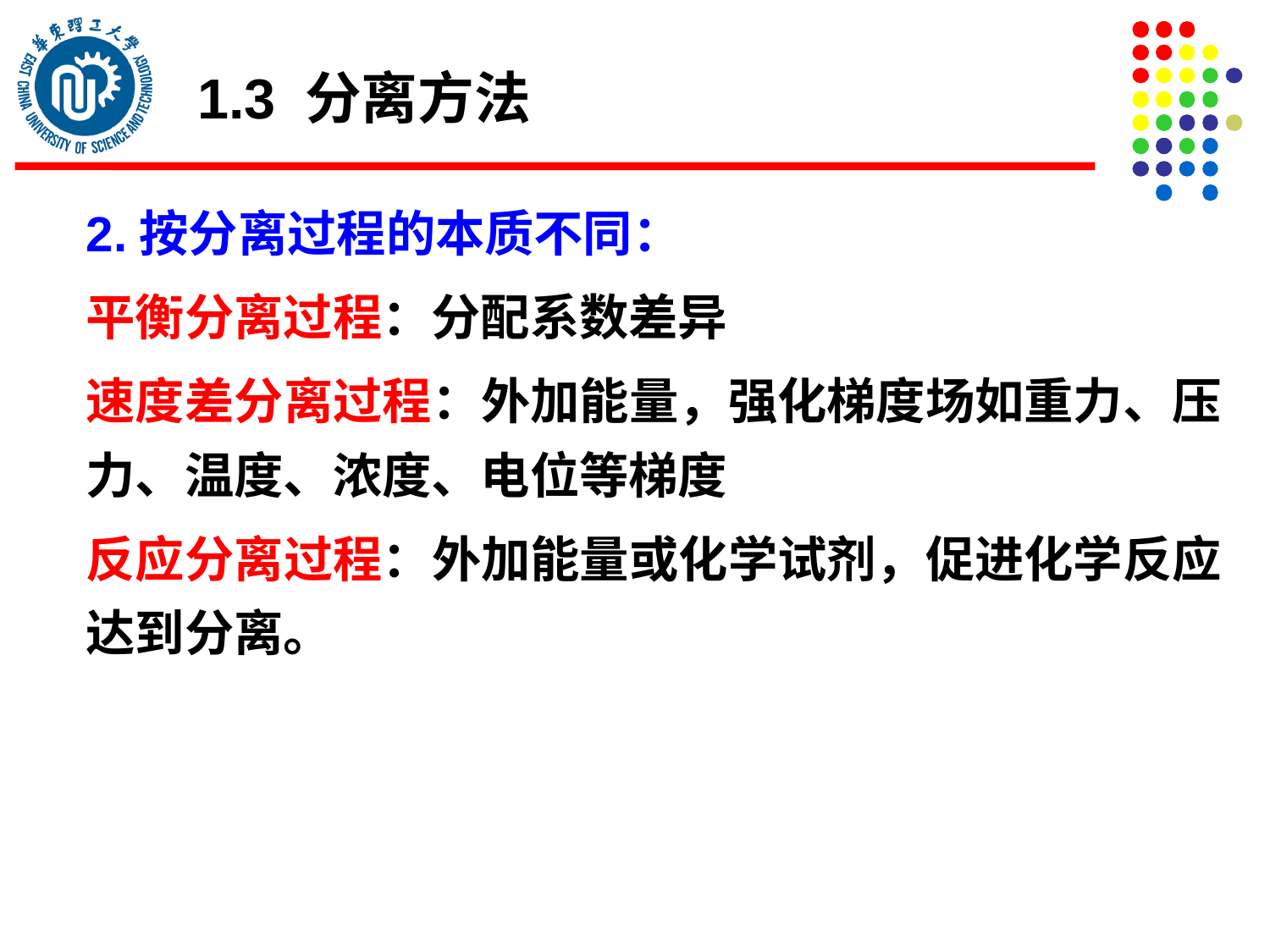

1.3 分离方法
2.按分离过程的本质不同：
平衡分离过程：分配系数差异
速度差分离过程：外加能量，强化梯度场如重力、压力、温度、浓度、电位等梯度
反应分离过程：外加能量或化学试剂，促进化学反应达到分离。
34